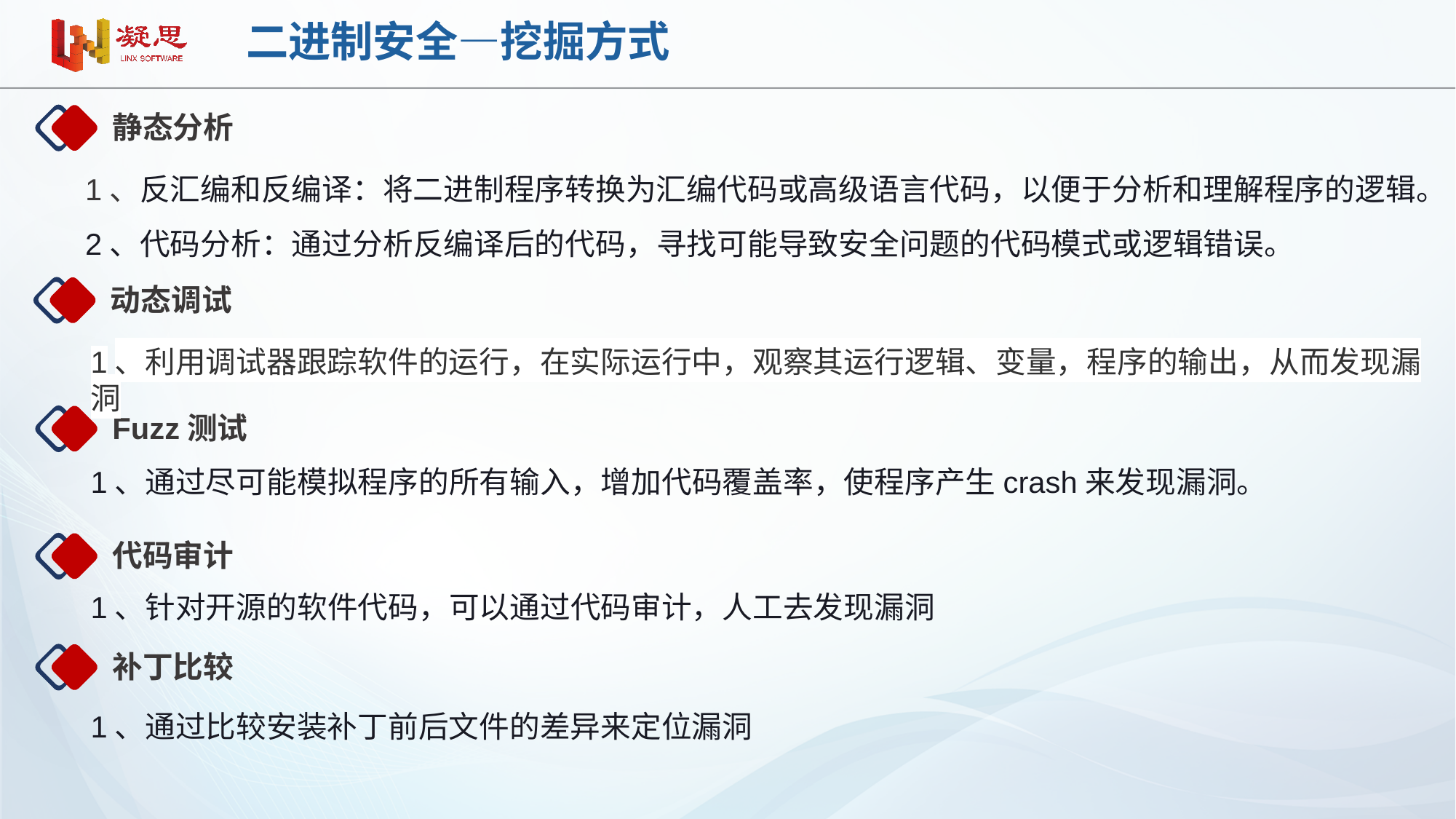

# 二进制安全—挖掘方式
静态分析

1、反汇编和反编译：将二进制程序转换为汇编代码或高级语言代码，以便于分析和理解程序的逻辑。
2、代码分析：通过分析反编译后的代码，寻找可能导致安全问题的代码模式或逻辑错误。
动态调试

1、利用调试器跟踪软件的运行，在实际运行中，观察其运行逻辑、变量，程序的输出，从而发现漏洞
Fuzz测试

1、通过尽可能模拟程序的所有输入，增加代码覆盖率，使程序产生crash来发现漏洞。

代码审计

1、针对开源的软件代码，可以通过代码审计，人工去发现漏洞
补丁比较

1、通过比较安装补丁前后文件的差异来定位漏洞